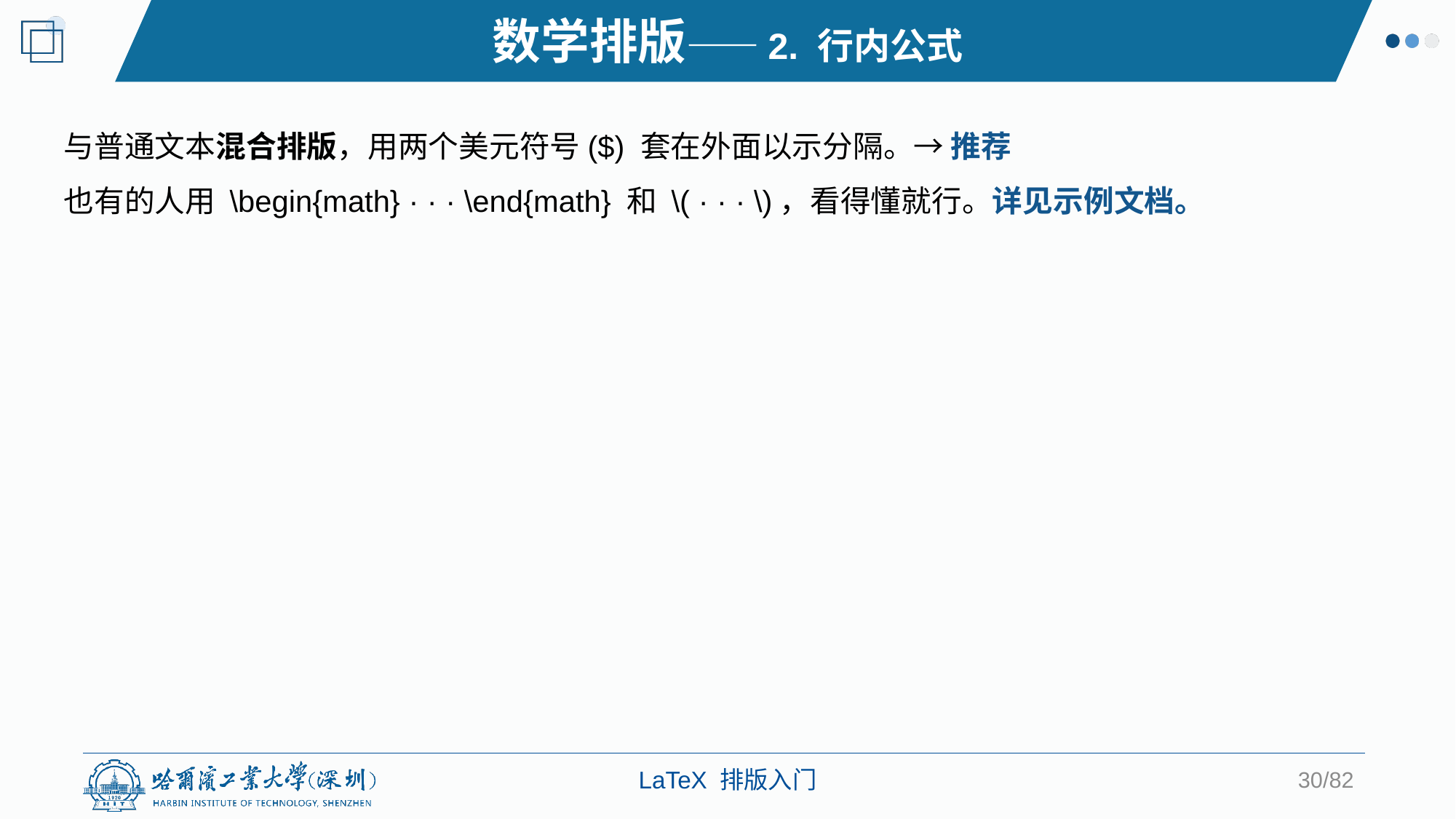

数学排版——2. 行内公式
与普通文本混合排版，用两个美元符号($) 套在外面以示分隔。→ 推荐
也有的人用 \begin{math} · · · \end{math} 和 \( · · · \)，看得懂就行。详见示例文档。
30/82